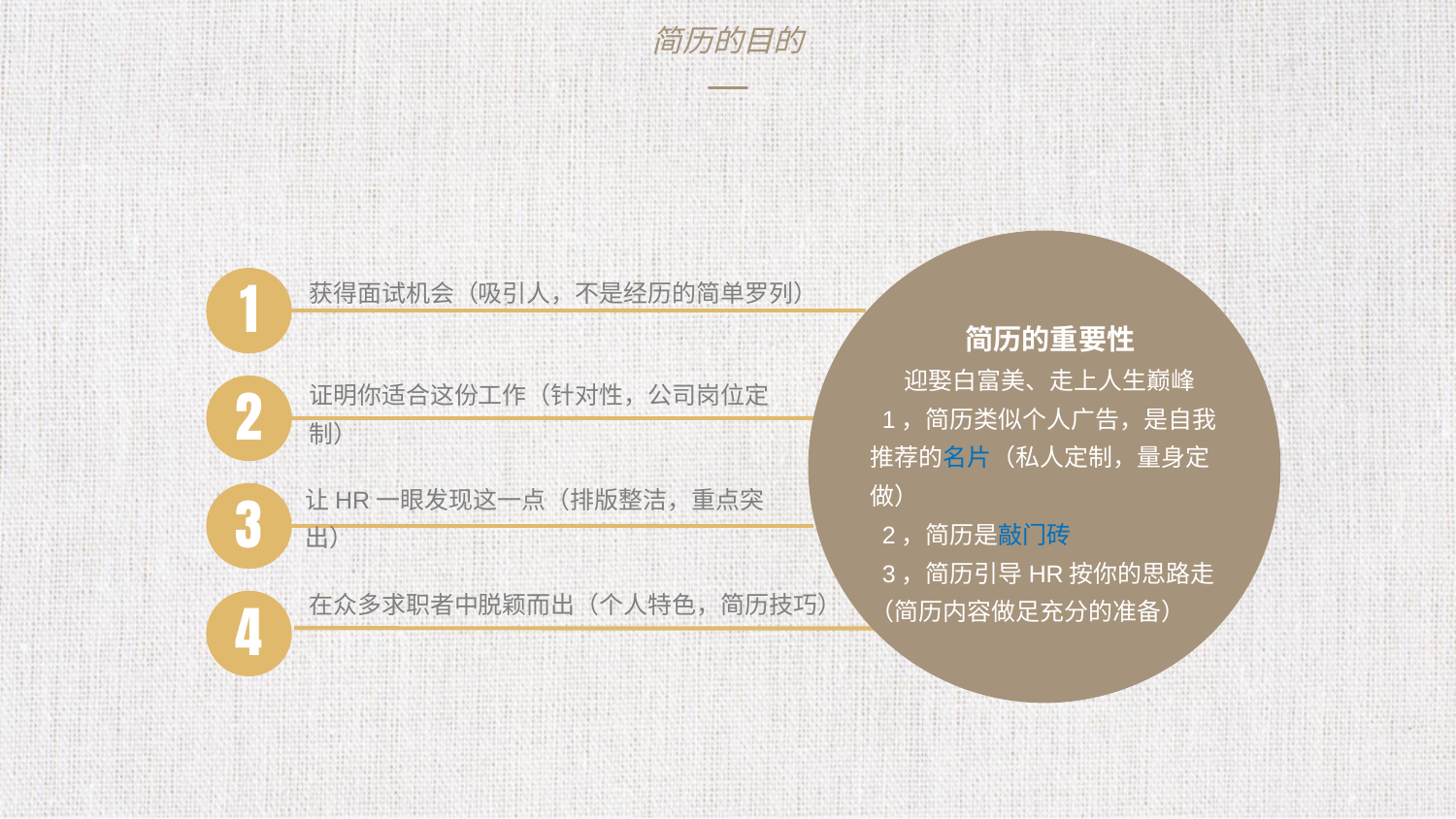

简历的目的

获得面试机会（吸引人，不是经历的简单罗列）
1
简历的重要性
迎娶白富美、走上人生巅峰
1，简历类似个人广告，是自我推荐的名片（私人定制，量身定做）
2，简历是敲门砖
3，简历引导HR按你的思路走（简历内容做足充分的准备）

证明你适合这份工作（针对性，公司岗位定制）
2
让HR一眼发现这一点（排版整洁，重点突出）
3
在众多求职者中脱颖而出（个人特色，简历技巧）
4